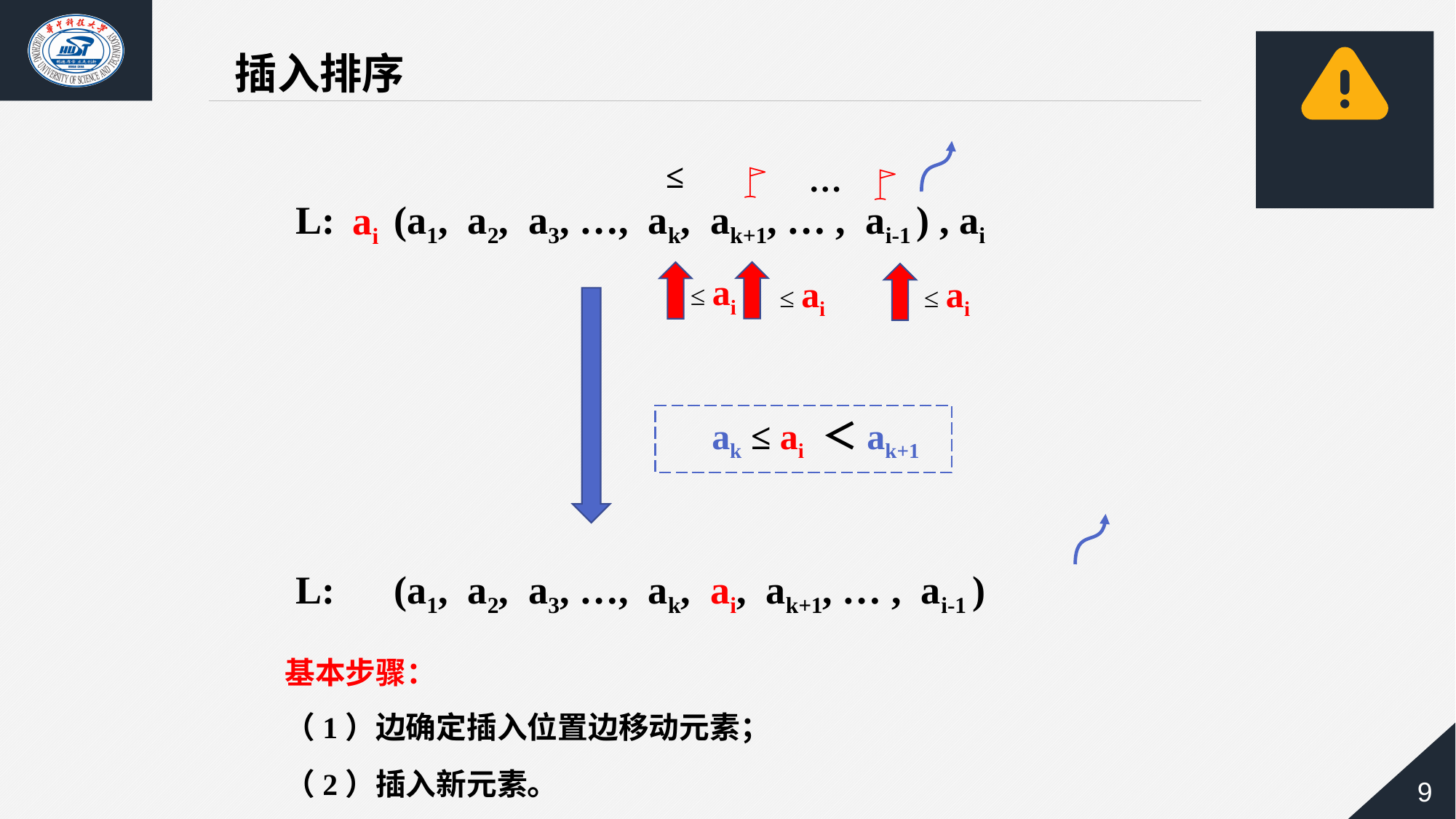

插入排序

L:      (a1,  a2,  a3, …,  ak,  ak+1, … ,  ai-1 ) , ai
≤
…
🚩
🚩
ai

≤ ai

≤ ai

≤ ai

ak ≤ ai ＜ak+1

L:      (a1,  a2,  a3, …,  ak,  ai,  ak+1, … ,  ai-1 )
基本步骤：
（1）边确定插入位置边移动元素；
（2）插入新元素。